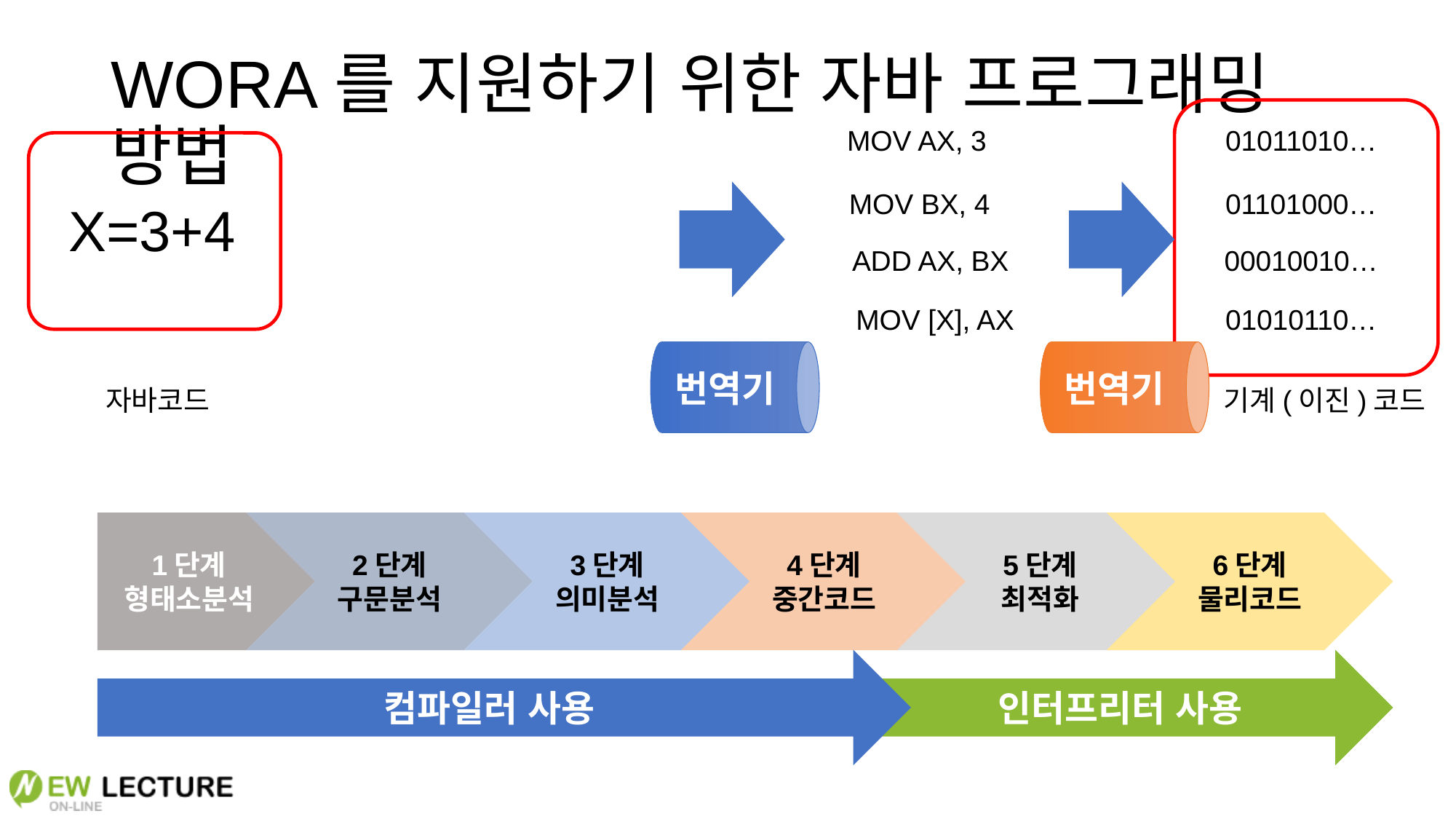

# WORA를 지원하기 위한 자바 프로그래밍 방법

MOV AX, 3
MOV BX, 4
ADD AX, BX
MOV [X], AX
01011010…
01101000…
00010010…
01010110…

X=3+4

번역기

번역기
자바코드
어셈블코드
기계(이진)코드
1단계
형태소분석
2단계
구문분석
3단계
의미분석
4단계
중간코드
5단계
최적화
6단계
물리코드
컴파일러 사용
인터프리터 사용